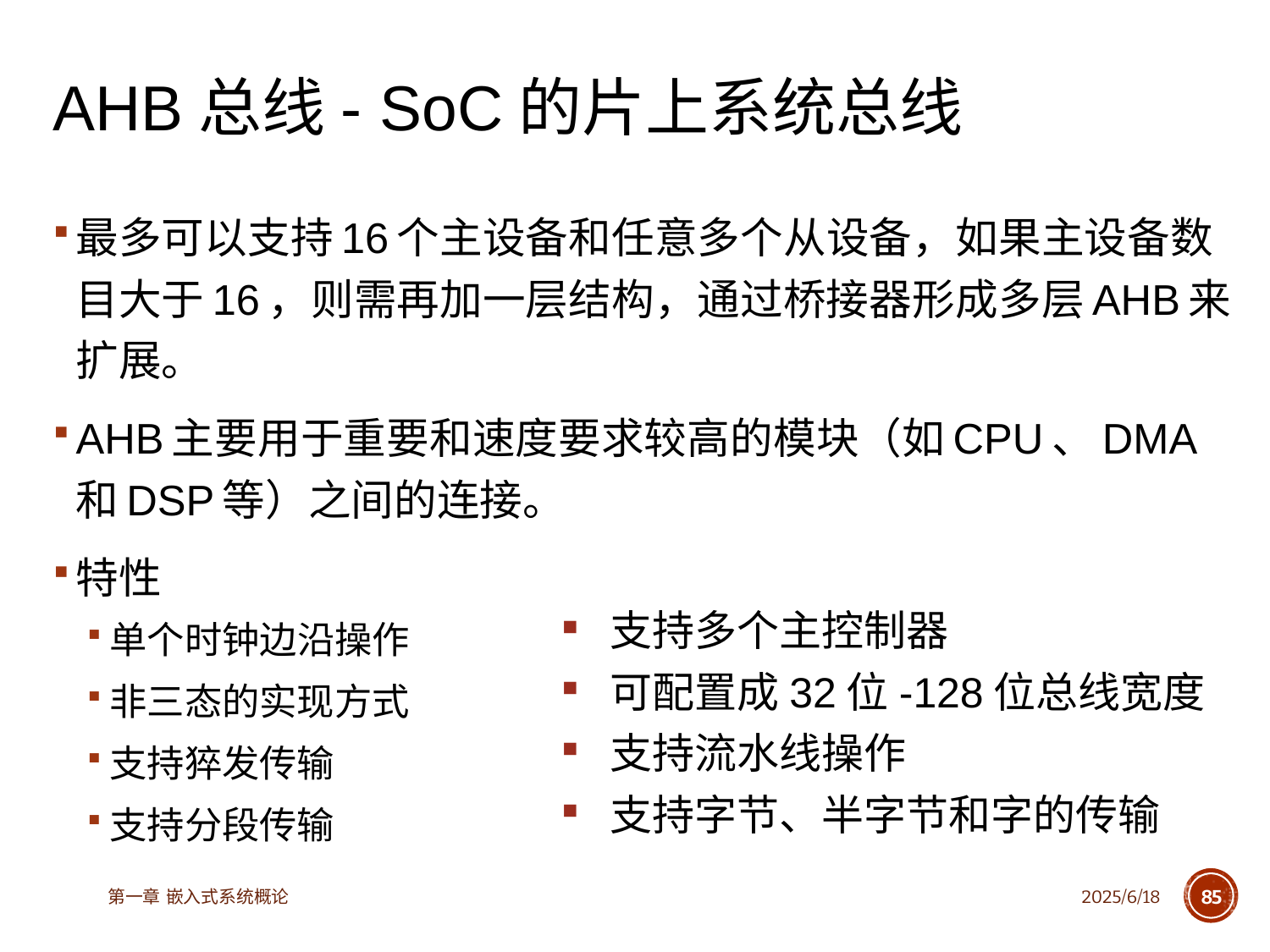

# AHB总线- SoC的片上系统总线
最多可以支持16个主设备和任意多个从设备，如果主设备数目大于16，则需再加一层结构，通过桥接器形成多层AHB来扩展。
AHB主要用于重要和速度要求较高的模块（如CPU、DMA和DSP等）之间的连接。
特性
单个时钟边沿操作
非三态的实现方式
支持猝发传输
支持分段传输
支持多个主控制器
可配置成32位-128位总线宽度
支持流水线操作
支持字节、半字节和字的传输
第一章 嵌入式系统概论
2025/6/18
85